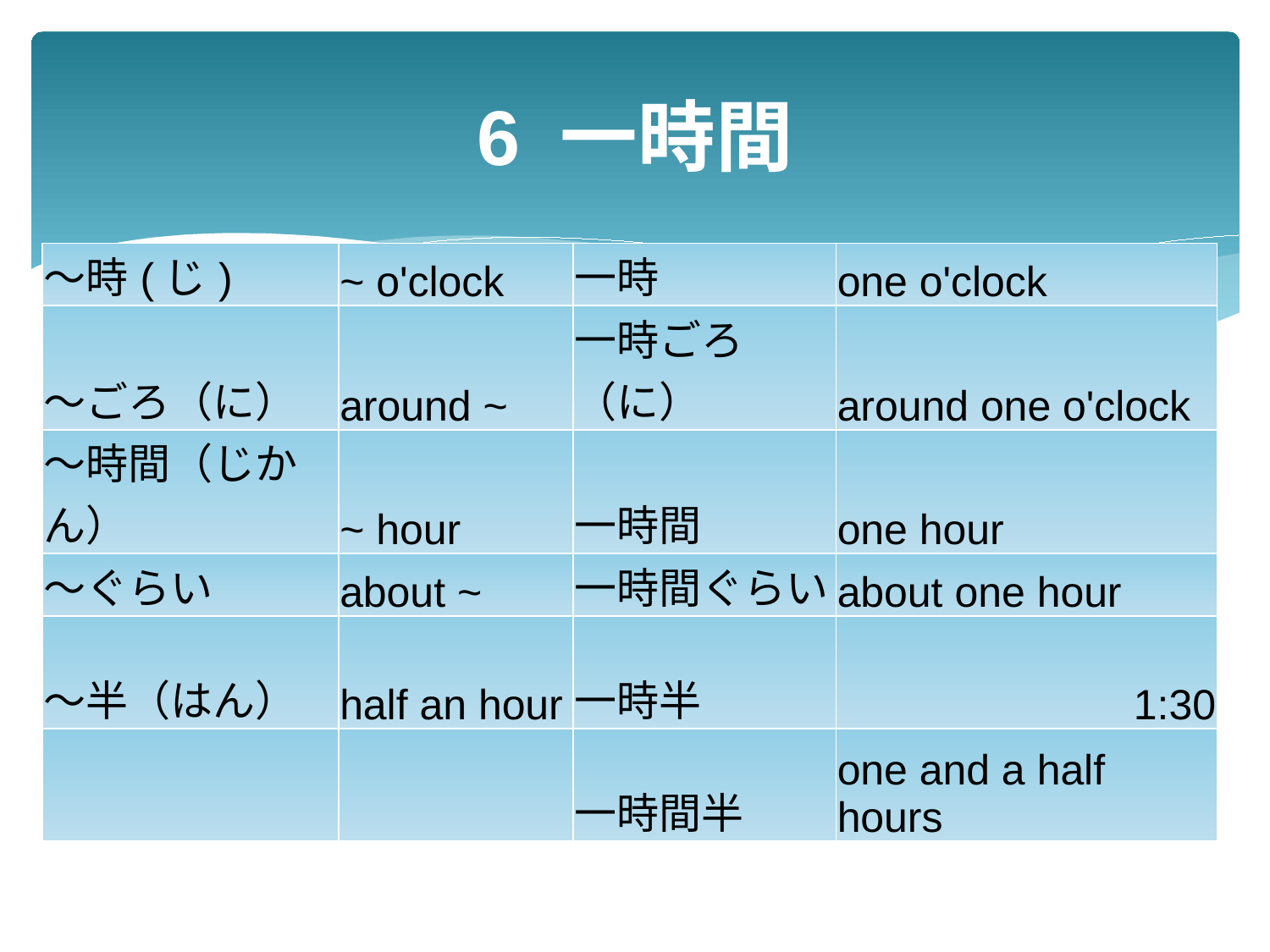

# 6 一時間
| ～時(じ) | ~ o'clock | 一時 | one o'clock |
| --- | --- | --- | --- |
| ～ごろ（に） | around ~ | 一時ごろ（に） | around one o'clock |
| ～時間（じかん） | ~ hour | 一時間 | one hour |
| ～ぐらい | about ~ | 一時間ぐらい | about one hour |
| ～半（はん） | half an hour | 一時半 | 1:30 |
|  |  | 一時間半 | one and a half hours |